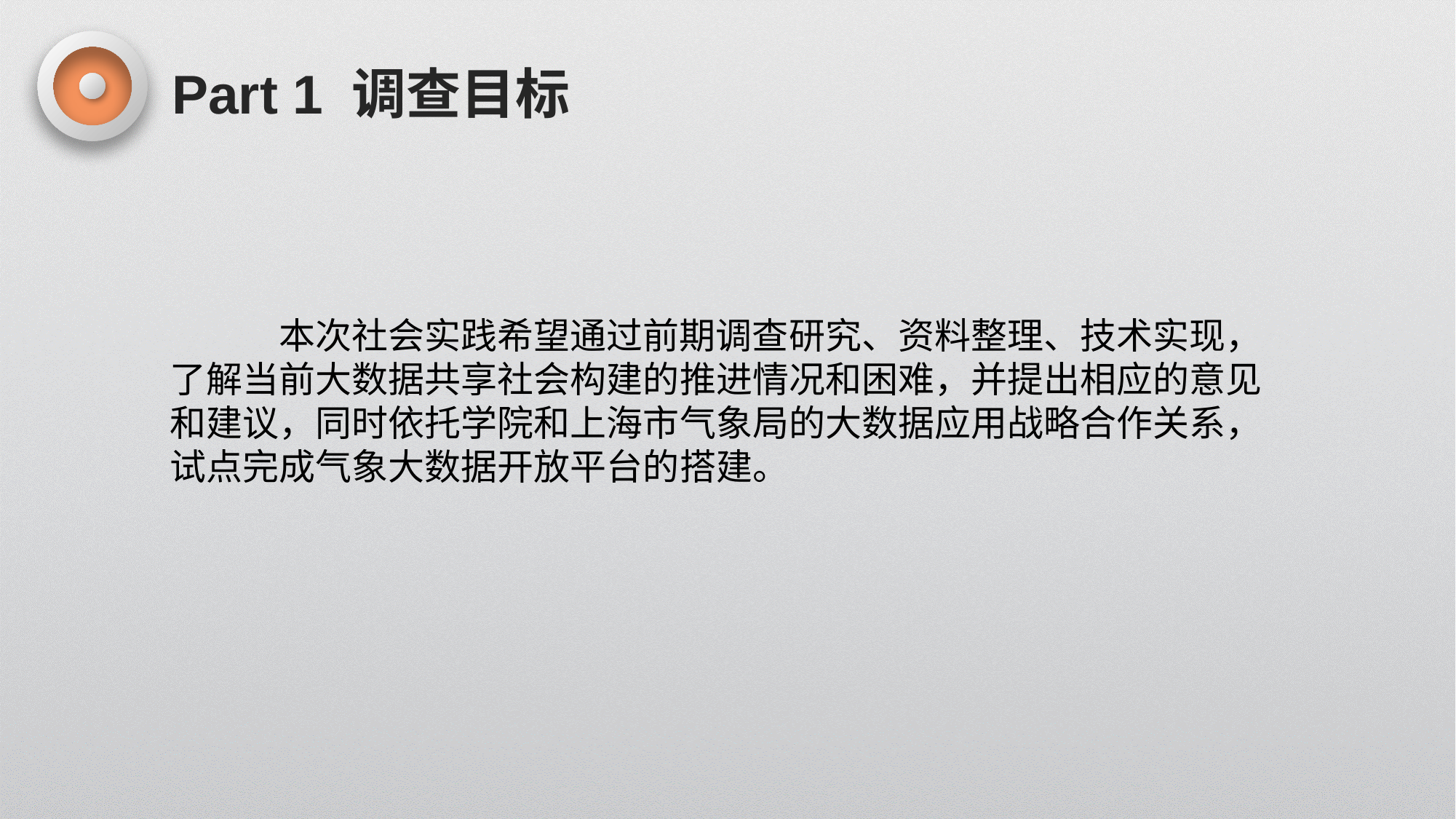

Part 1 调查目标
	本次社会实践希望通过前期调查研究、资料整理、技术实现，了解当前大数据共享社会构建的推进情况和困难，并提出相应的意见和建议，同时依托学院和上海市气象局的大数据应用战略合作关系，试点完成气象大数据开放平台的搭建。